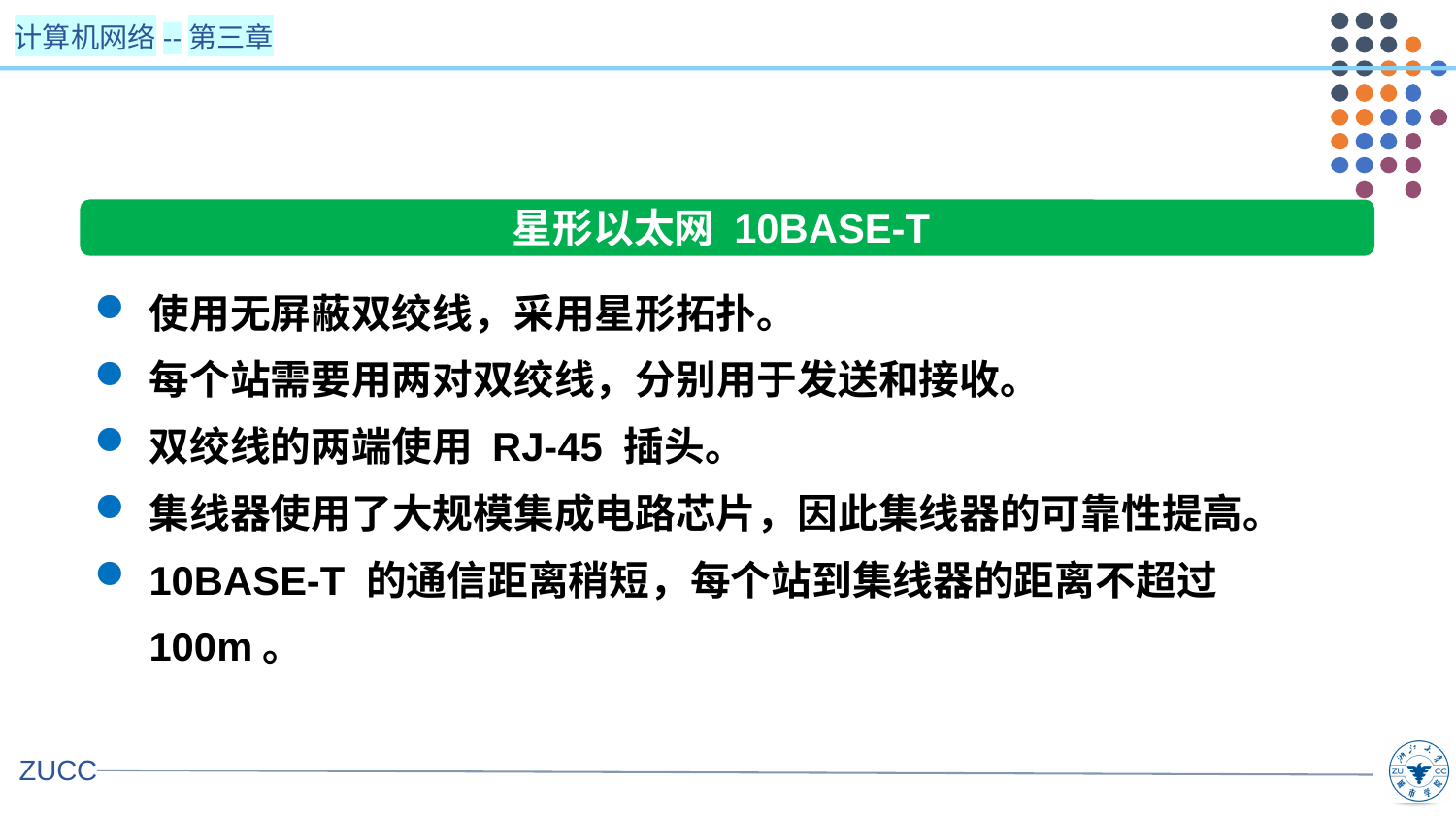

星形以太网 10BASE-T

使用无屏蔽双绞线，采用星形拓扑。
每个站需要用两对双绞线，分别用于发送和接收。
双绞线的两端使用 RJ-45 插头。
集线器使用了大规模集成电路芯片，因此集线器的可靠性提高。
10BASE-T 的通信距离稍短，每个站到集线器的距离不超过 100m。